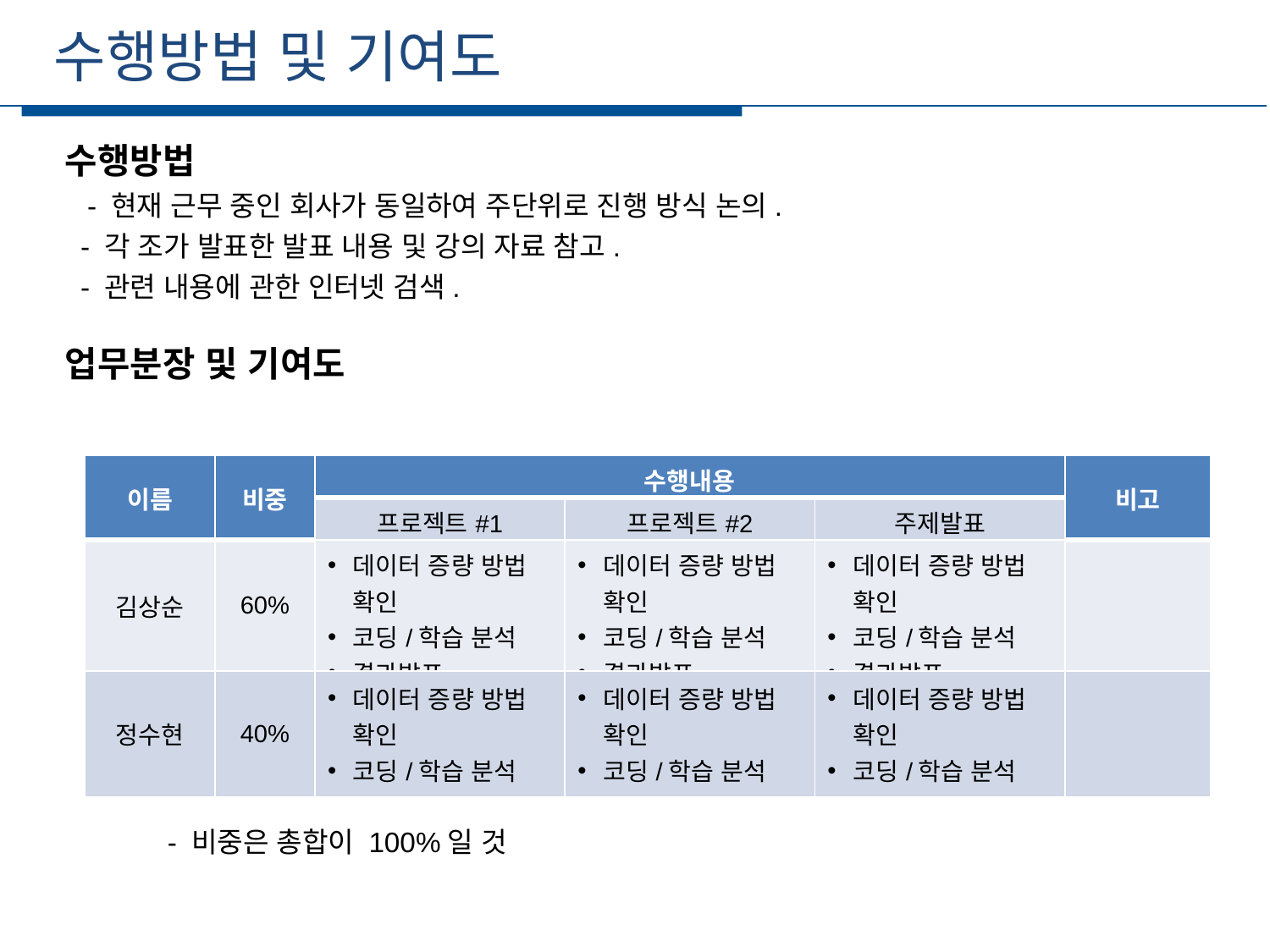

수행방법 및 기여도
세부일정

수행방법
  - 현재 근무 중인 회사가 동일하여 주단위로 진행 방식 논의.
  - 각 조가 발표한 발표 내용 및 강의 자료 참고.
  - 관련 내용에 관한 인터넷 검색.

업무분장 및 기여도

| 이름 | 비중 | 수행내용 |  |  | 비고 |
| --- | --- | --- | --- | --- | --- |
|  |  | 프로젝트#1 | 프로젝트#2 | 주제발표 |  |
| 김상순 | 60% | 데이터 증량 방법 확인 코딩/학습 분석 결과발표 | 데이터 증량 방법 확인 코딩/학습 분석 결과발표 | 데이터 증량 방법 확인 코딩/학습 분석 결과발표 |  |
| 정수현 | 40% | 데이터 증량 방법 확인 코딩/학습 분석 | 데이터 증량 방법 확인 코딩/학습 분석 | 데이터 증량 방법 확인 코딩/학습 분석 |  |
- 비중은 총합이 100%일 것